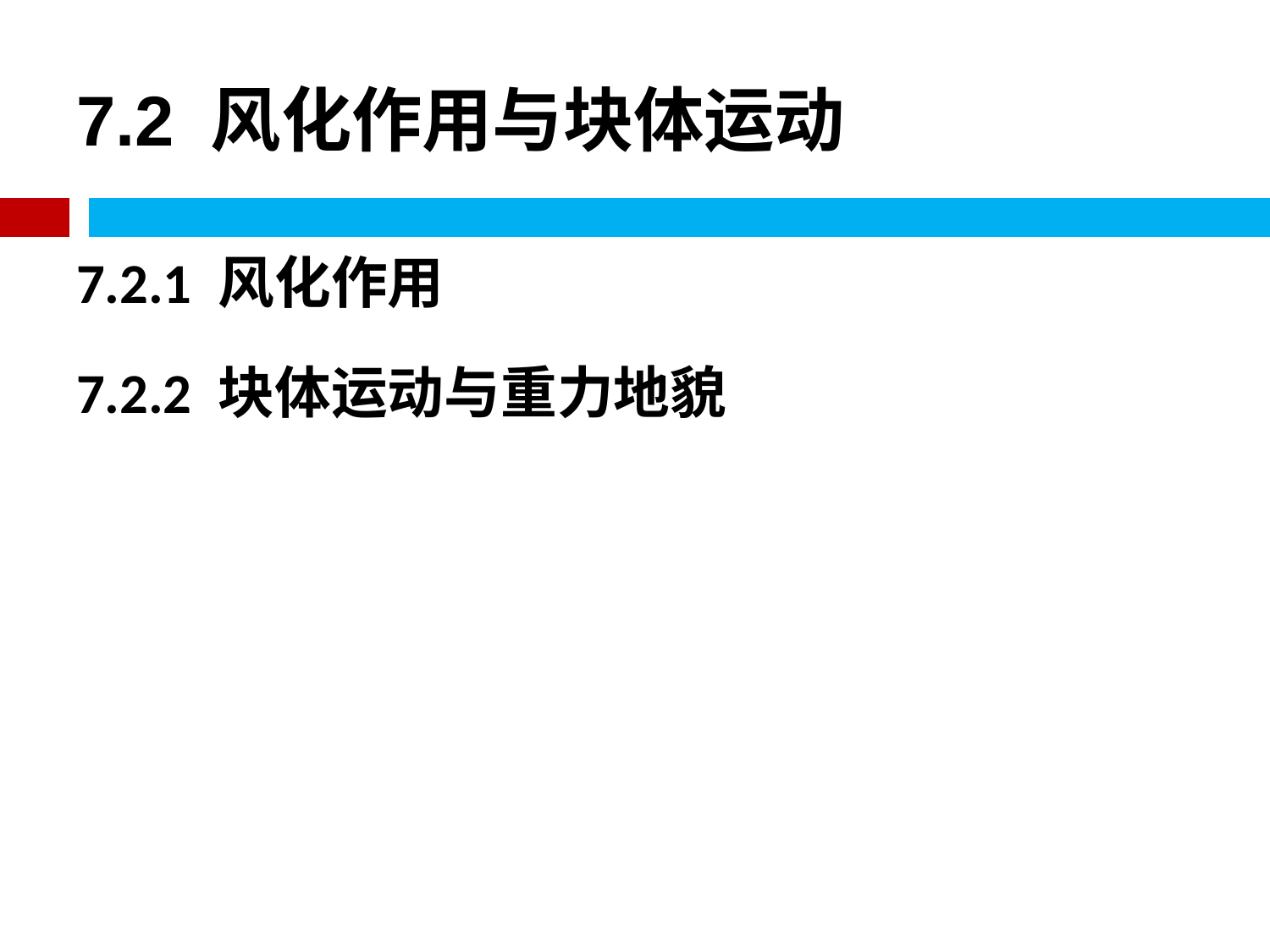

# 7.2 风化作用与块体运动
7.2.1 风化作用
7.2.2 块体运动与重力地貌